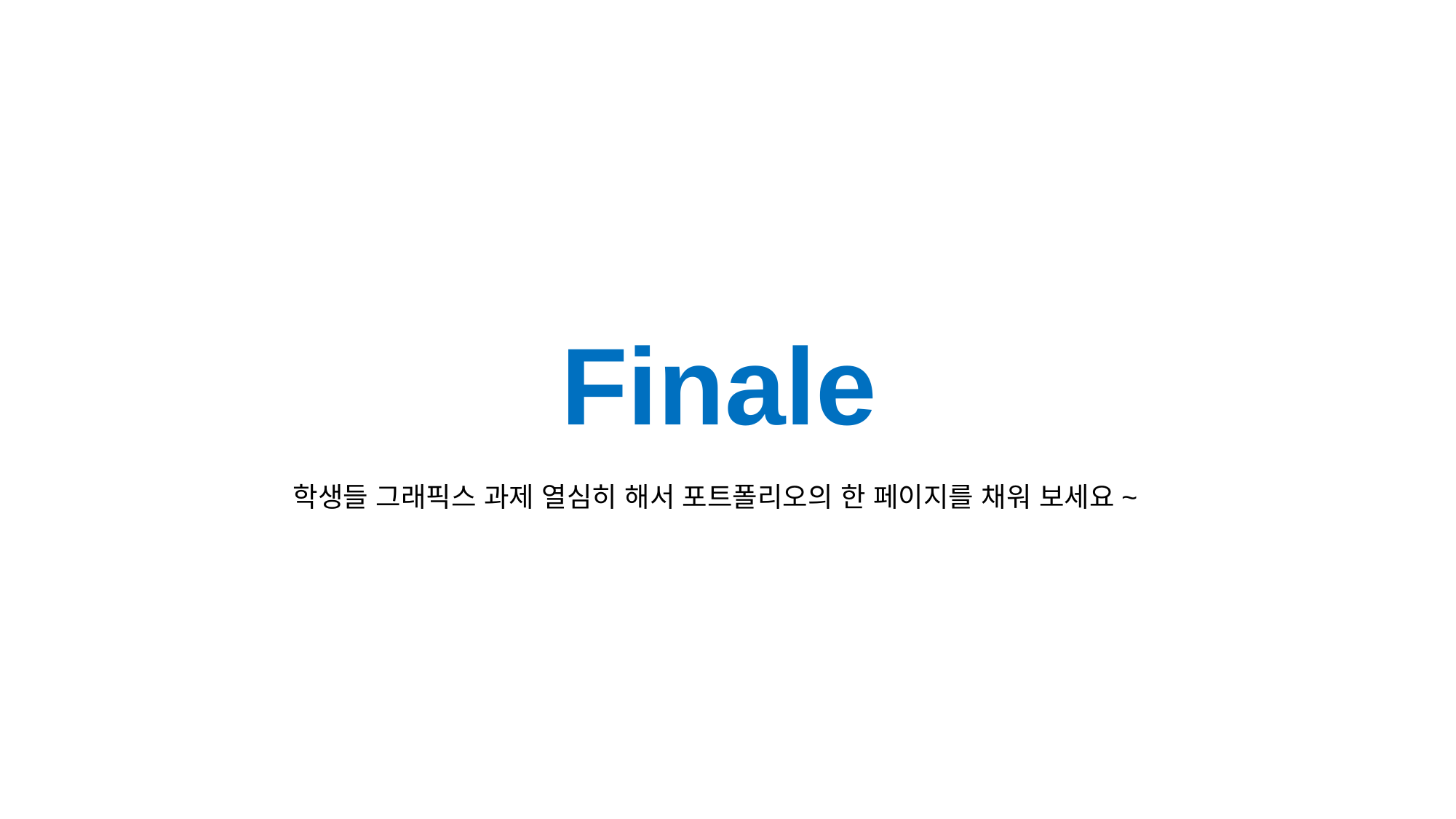

Finale
학생들 그래픽스 과제 열심히 해서 포트폴리오의 한 페이지를 채워 보세요~